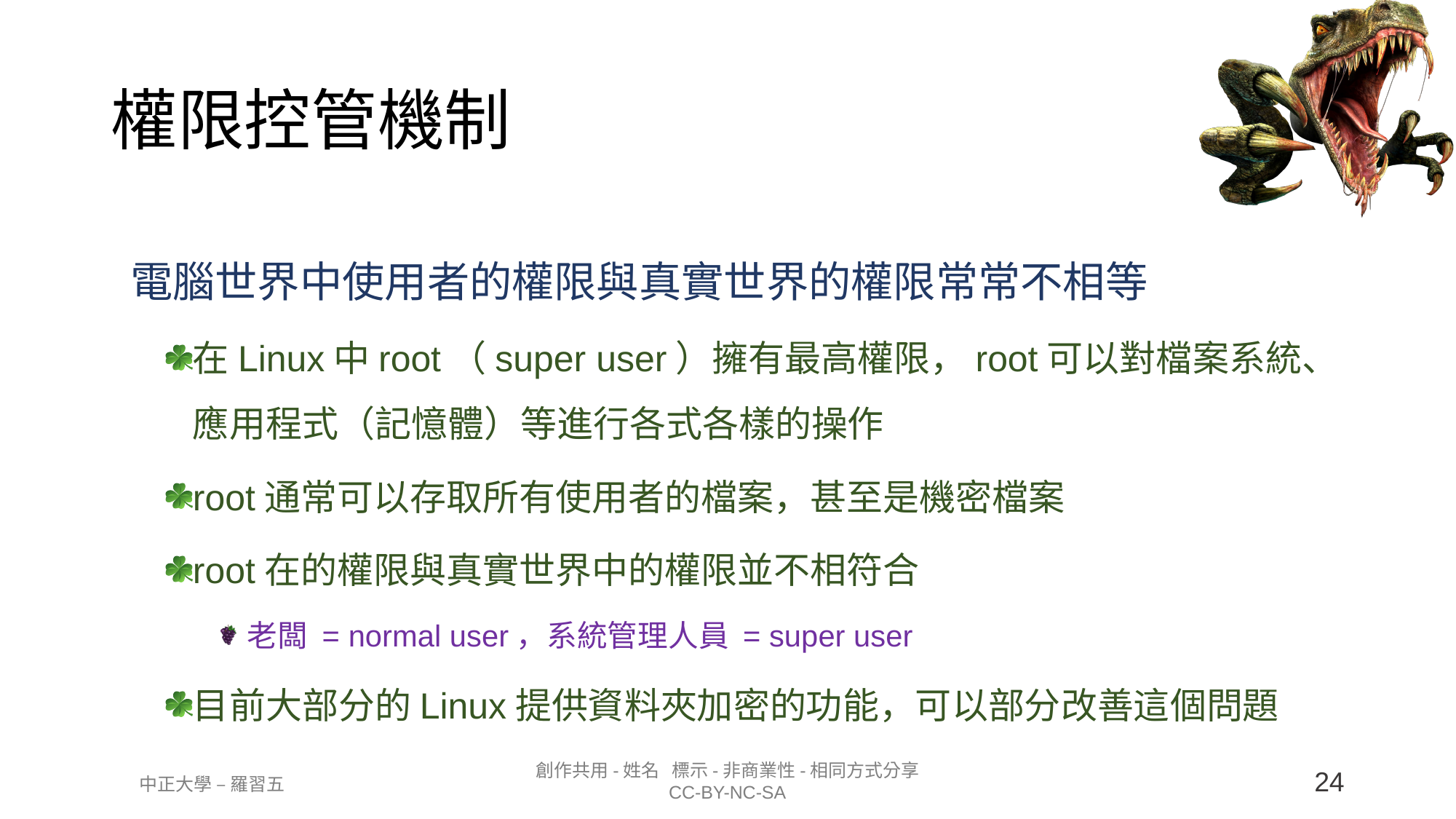

# 權限控管機制
 電腦世界中使用者的權限與真實世界的權限常常不相等
在Linux中root（super user）擁有最高權限，root可以對檔案系統、應用程式（記憶體）等進行各式各樣的操作
root通常可以存取所有使用者的檔案，甚至是機密檔案
root在的權限與真實世界中的權限並不相符合
老闆 = normal user，系統管理人員 = super user
目前大部分的Linux提供資料夾加密的功能，可以部分改善這個問題